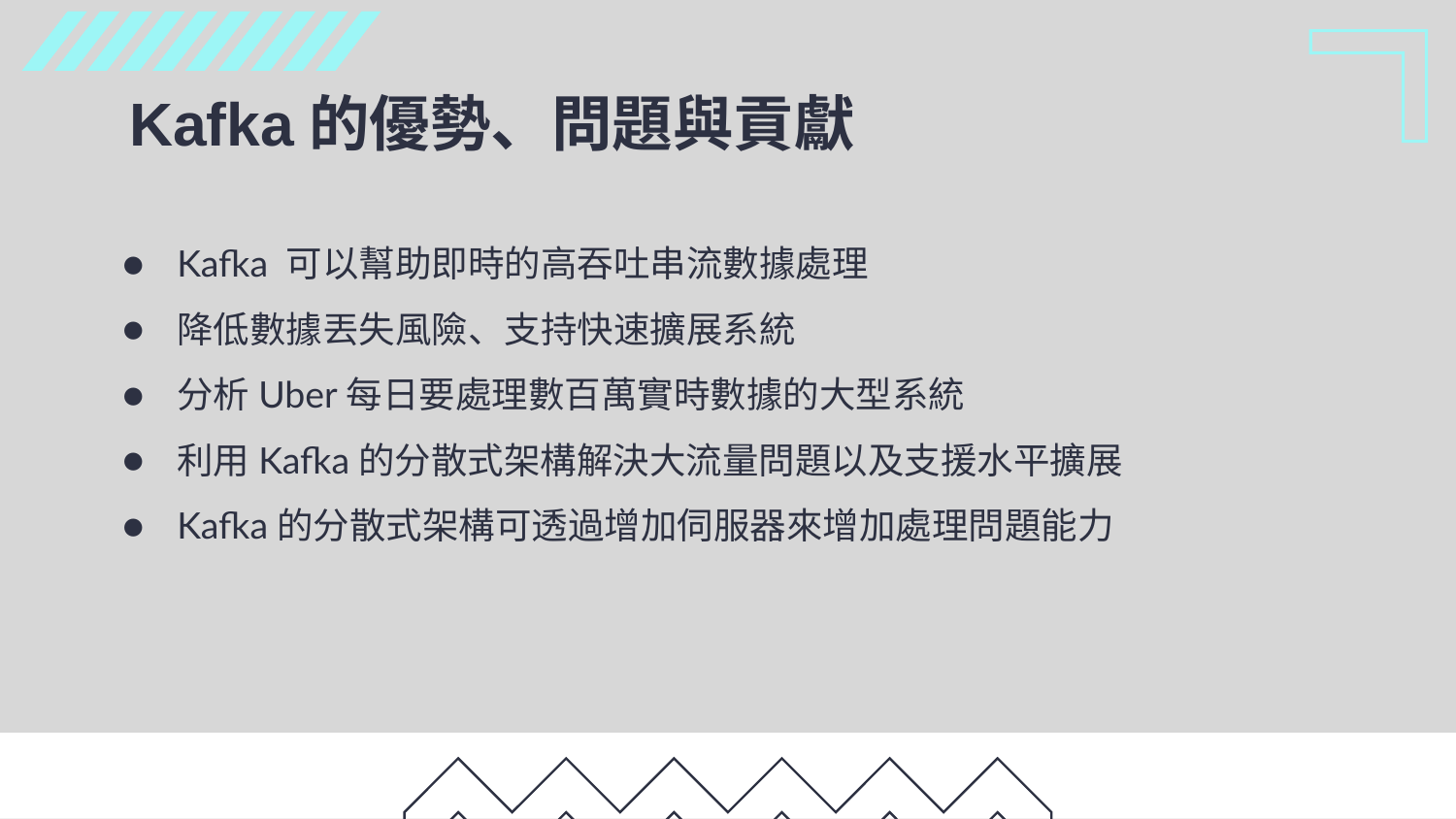

# Kafka的優勢、問題與貢獻

Kafka 可以幫助即時的高吞吐串流數據處理
降低數據丟失風險、支持快速擴展系統
分析Uber每日要處理數百萬實時數據的大型系統
利用Kafka的分散式架構解決大流量問題以及支援水平擴展
Kafka的分散式架構可透過增加伺服器來增加處理問題能力